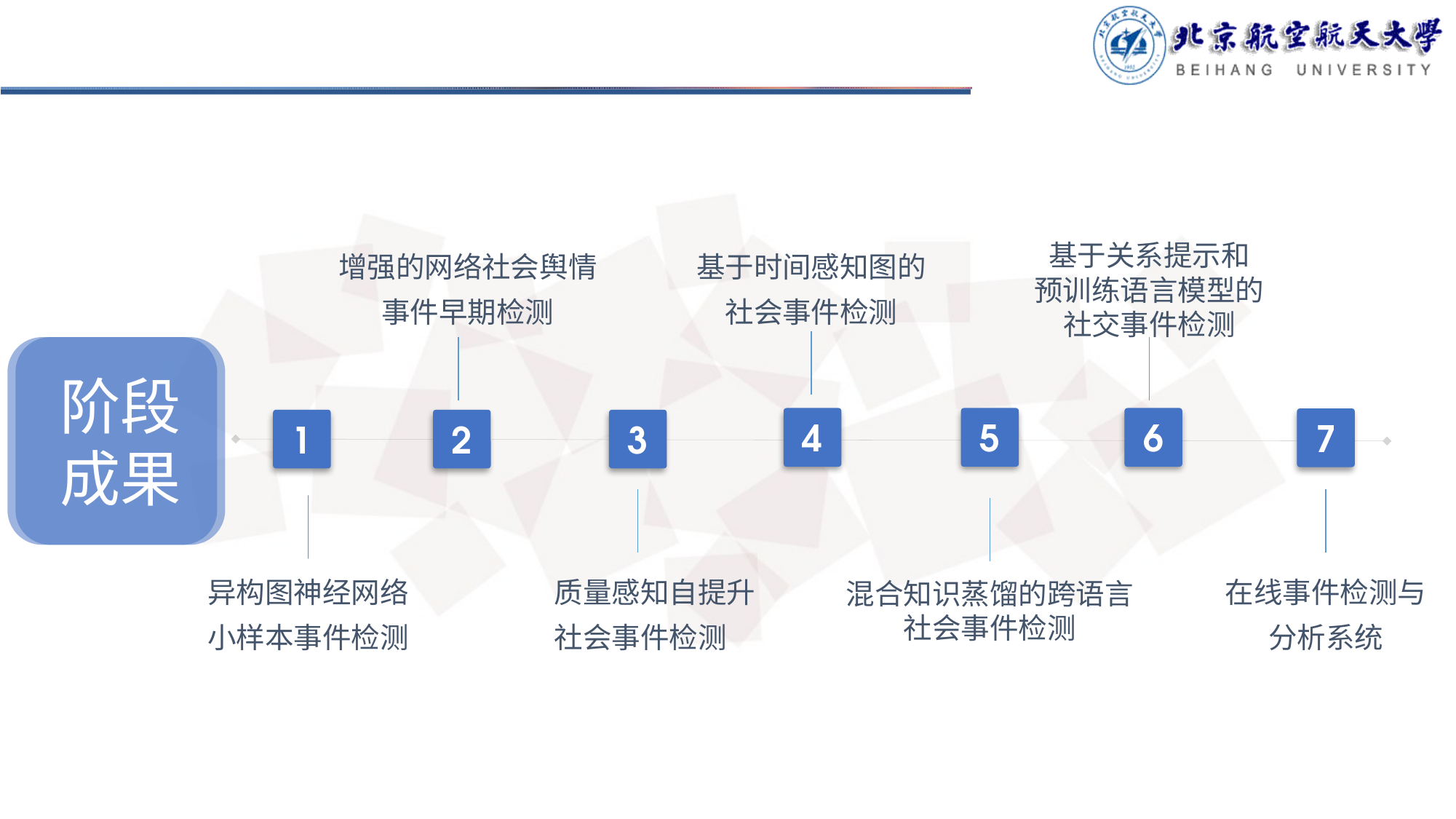

基于关系提示和
预训练语言模型的
社交事件检测
增强的网络社会舆情
事件早期检测
基于时间感知图的
社会事件检测

阶段成果
4
5
6
7
1
2
3
在线事件检测与
分析系统
异构图神经网络
小样本事件检测
质量感知自提升
社会事件检测
混合知识蒸馏的跨语言
社会事件检测